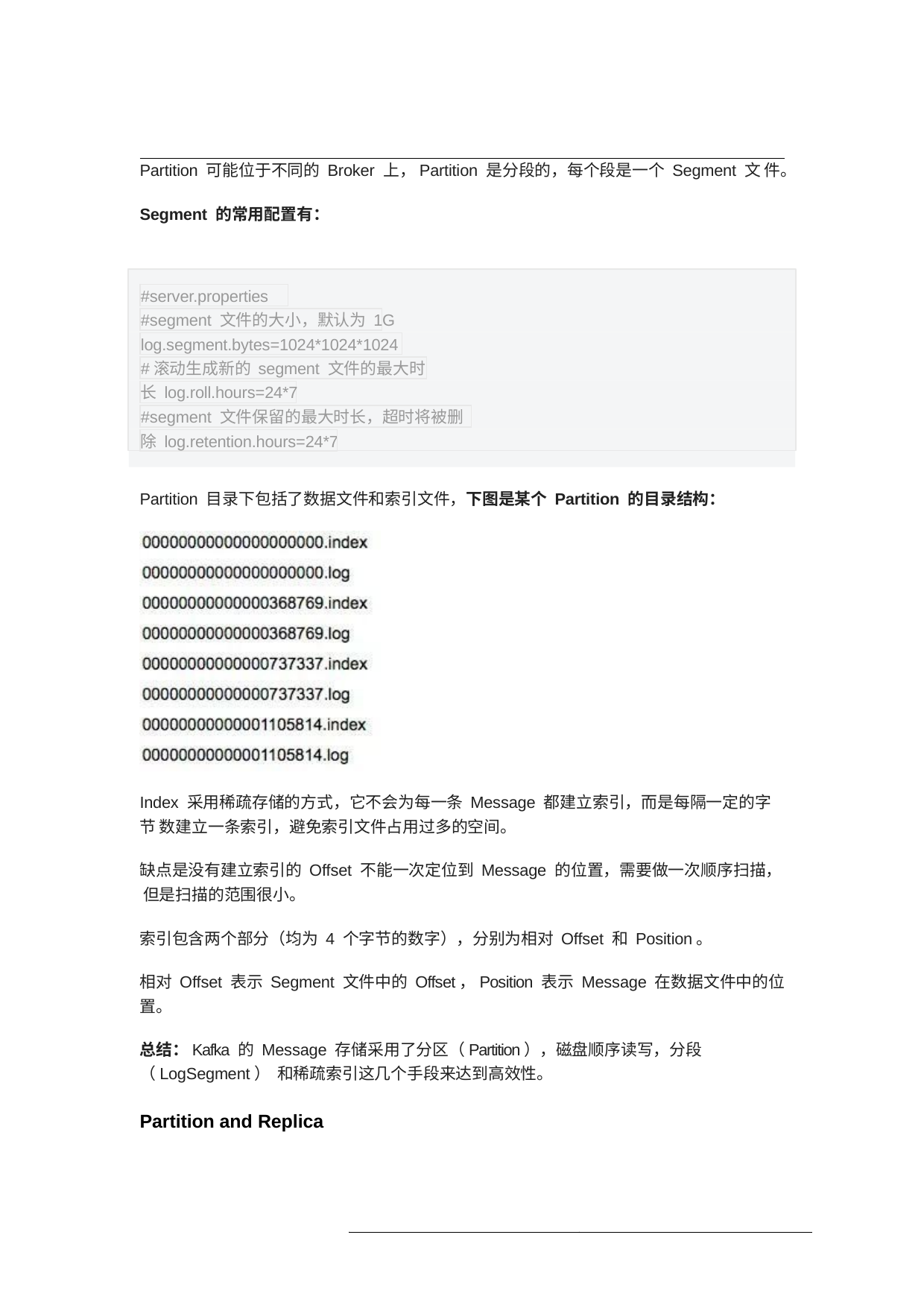

Partition 可能位于不同的 Broker 上，Partition 是分段的，每个段是一个 Segment 文 件。

Segment 的常用配置有：

#server.properties
#segment 文件的大小，默认为 1G  log.segment.bytes=1024*1024*1024
#滚动生成新的 segment 文件的最大时长 log.roll.hours=24*7
#segment 文件保留的最大时长，超时将被删除 log.retention.hours=24*7

Partition 目录下包括了数据文件和索引文件，下图是某个 Partition 的目录结构：

Index 采用稀疏存储的方式，它不会为每一条 Message 都建立索引，而是每隔一定的字节 数建立一条索引，避免索引文件占用过多的空间。

缺点是没有建立索引的 Offset 不能一次定位到 Message 的位置，需要做一次顺序扫描，  但是扫描的范围很小。

索引包含两个部分（均为 4 个字节的数字），分别为相对 Offset 和 Position。

相对 Offset 表示 Segment 文件中的 Offset，Position 表示 Message 在数据文件中的位 置。

总结：Kafka 的 Message 存储采用了分区（Partition），磁盘顺序读写，分段（LogSegment）  和稀疏索引这几个手段来达到高效性。

Partition and Replica